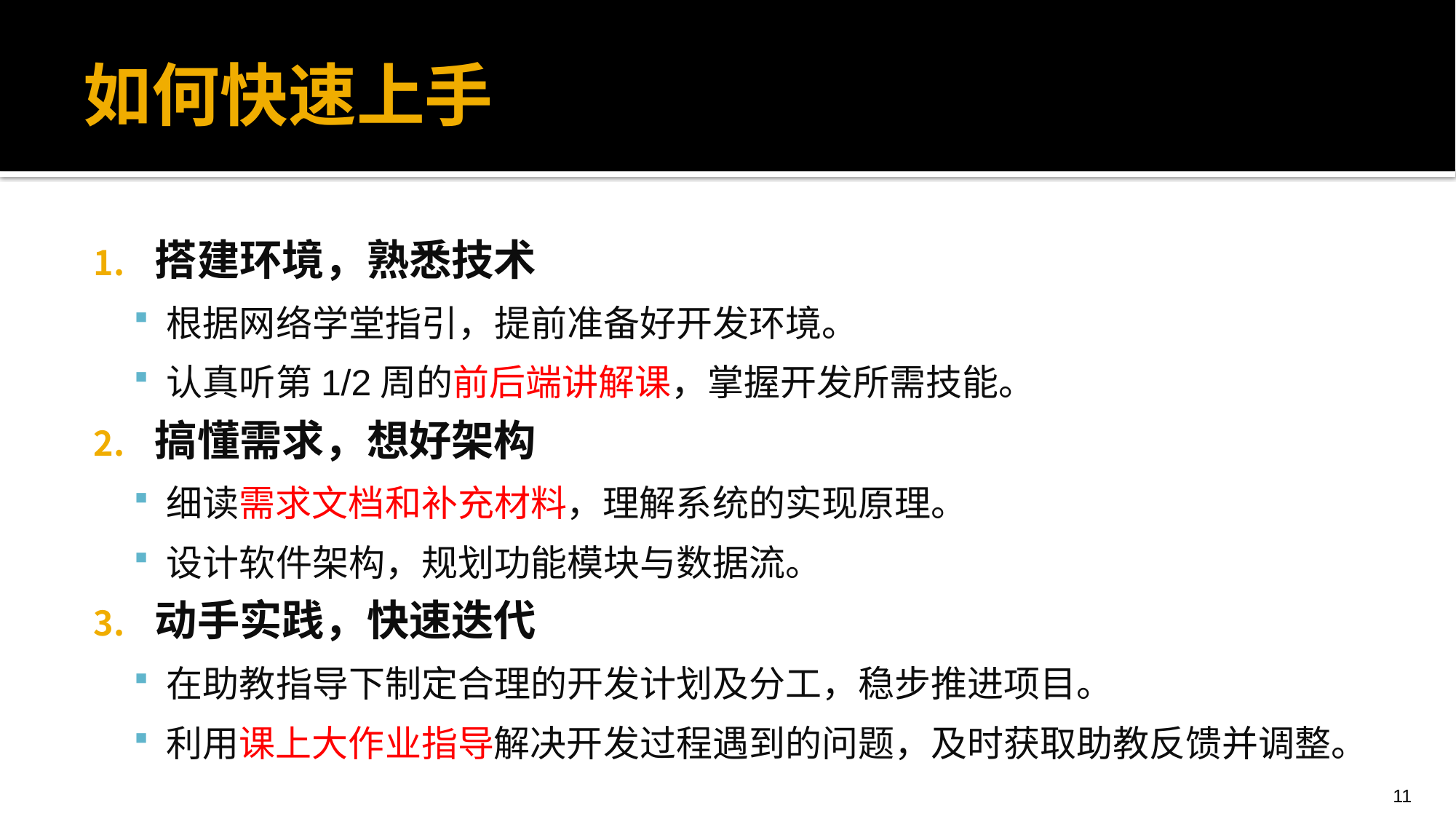

# 如何快速上手
搭建环境，熟悉技术
根据网络学堂指引，提前准备好开发环境。
认真听第1/2周的前后端讲解课，掌握开发所需技能。
搞懂需求，想好架构
细读需求文档和补充材料，理解系统的实现原理。
设计软件架构，规划功能模块与数据流。
动手实践，快速迭代
在助教指导下制定合理的开发计划及分工，稳步推进项目。
利用课上大作业指导解决开发过程遇到的问题，及时获取助教反馈并调整。

11